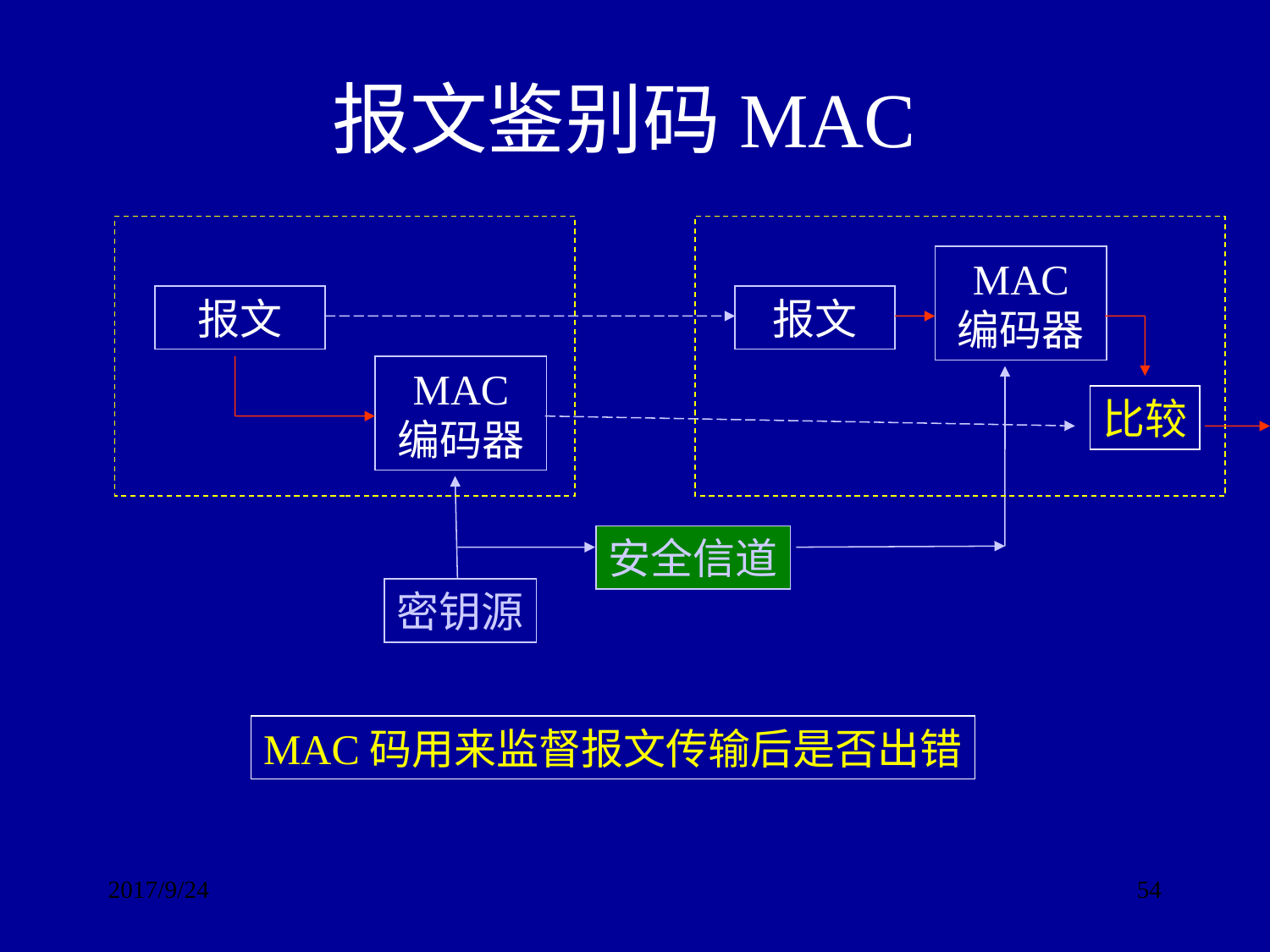

# 报文鉴别码MAC

MAC
编码器
报文
报文

MAC
编码器

比较

安全信道

密钥源
MAC码用来监督报文传输后是否出错
2017/9/24
54